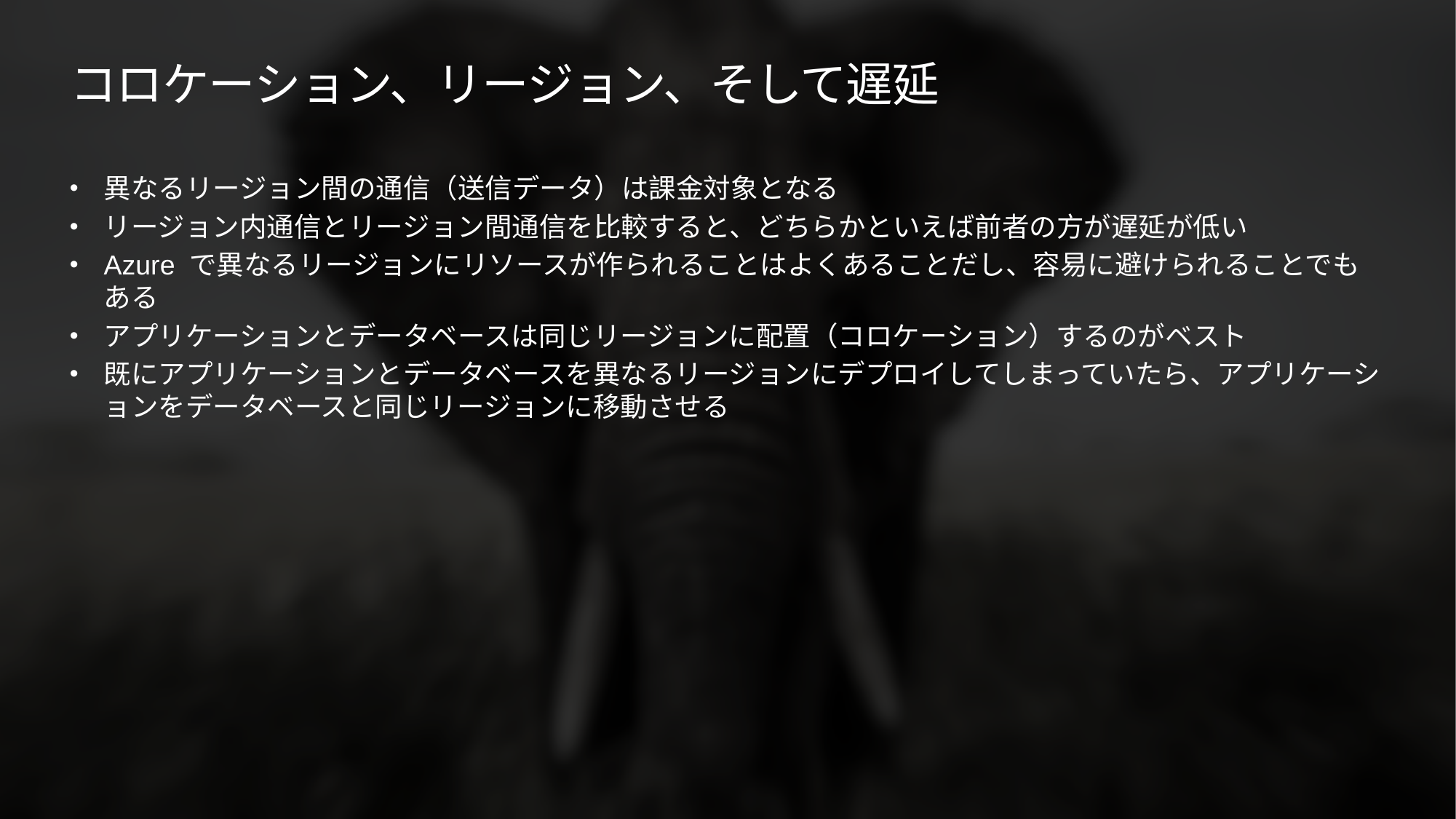

# コロケーション、リージョン、そして遅延
異なるリージョン間の通信（送信データ）は課金対象となる
リージョン内通信とリージョン間通信を比較すると、どちらかといえば前者の方が遅延が低い
Azure で異なるリージョンにリソースが作られることはよくあることだし、容易に避けられることでもある
アプリケーションとデータベースは同じリージョンに配置（コロケーション）するのがベスト
既にアプリケーションとデータベースを異なるリージョンにデプロイしてしまっていたら、アプリケーションをデータベースと同じリージョンに移動させる